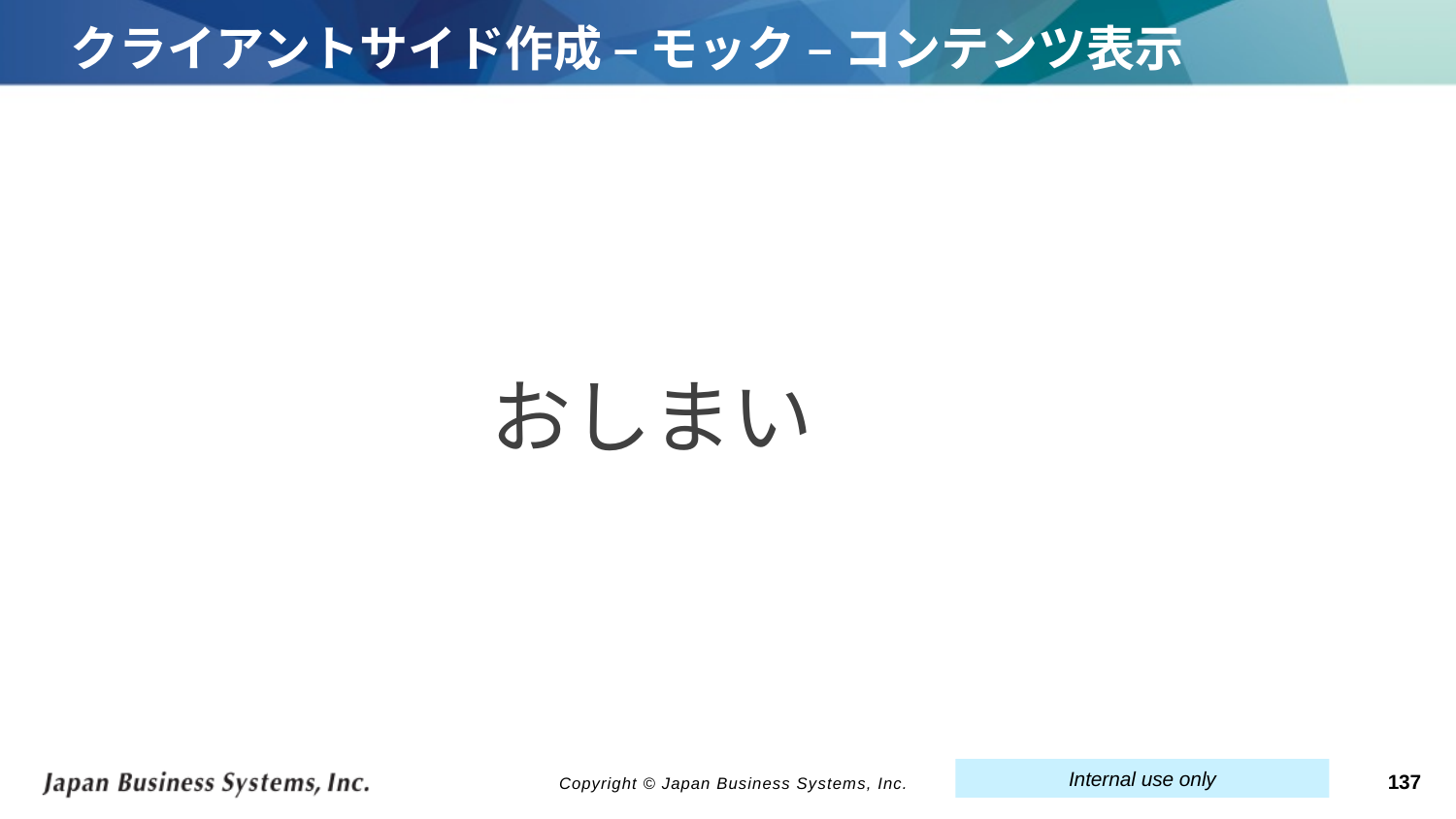

# クライアントサイド作成 – モック – コンテンツ表示
おしまい